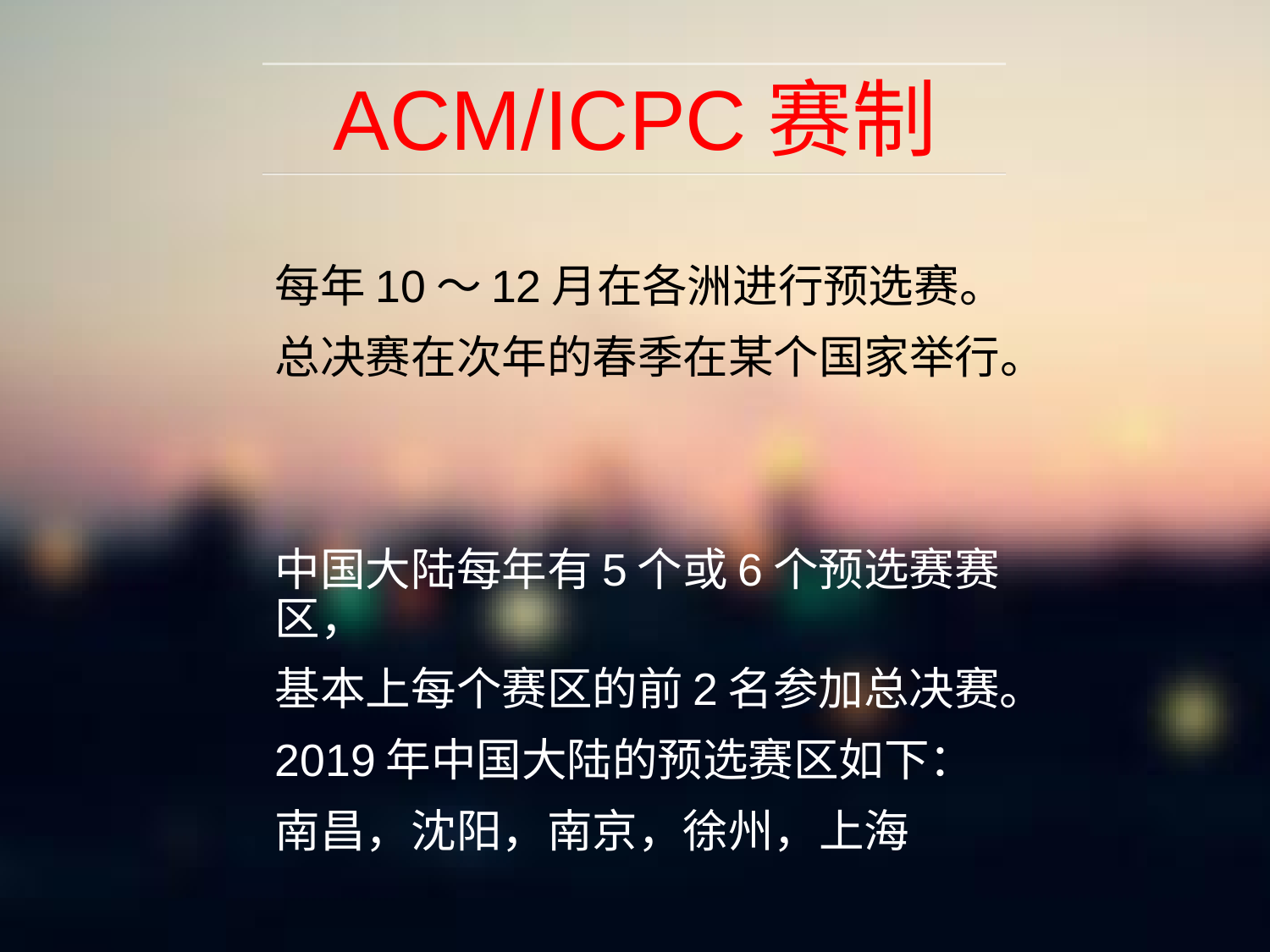

# ACM/ICPC赛制
每年10～12月在各洲进行预选赛。
总决赛在次年的春季在某个国家举行。

中国大陆每年有5个或6个预选赛赛区，
基本上每个赛区的前2名参加总决赛。
2019年中国大陆的预选赛区如下：
南昌，沈阳，南京，徐州，上海

3